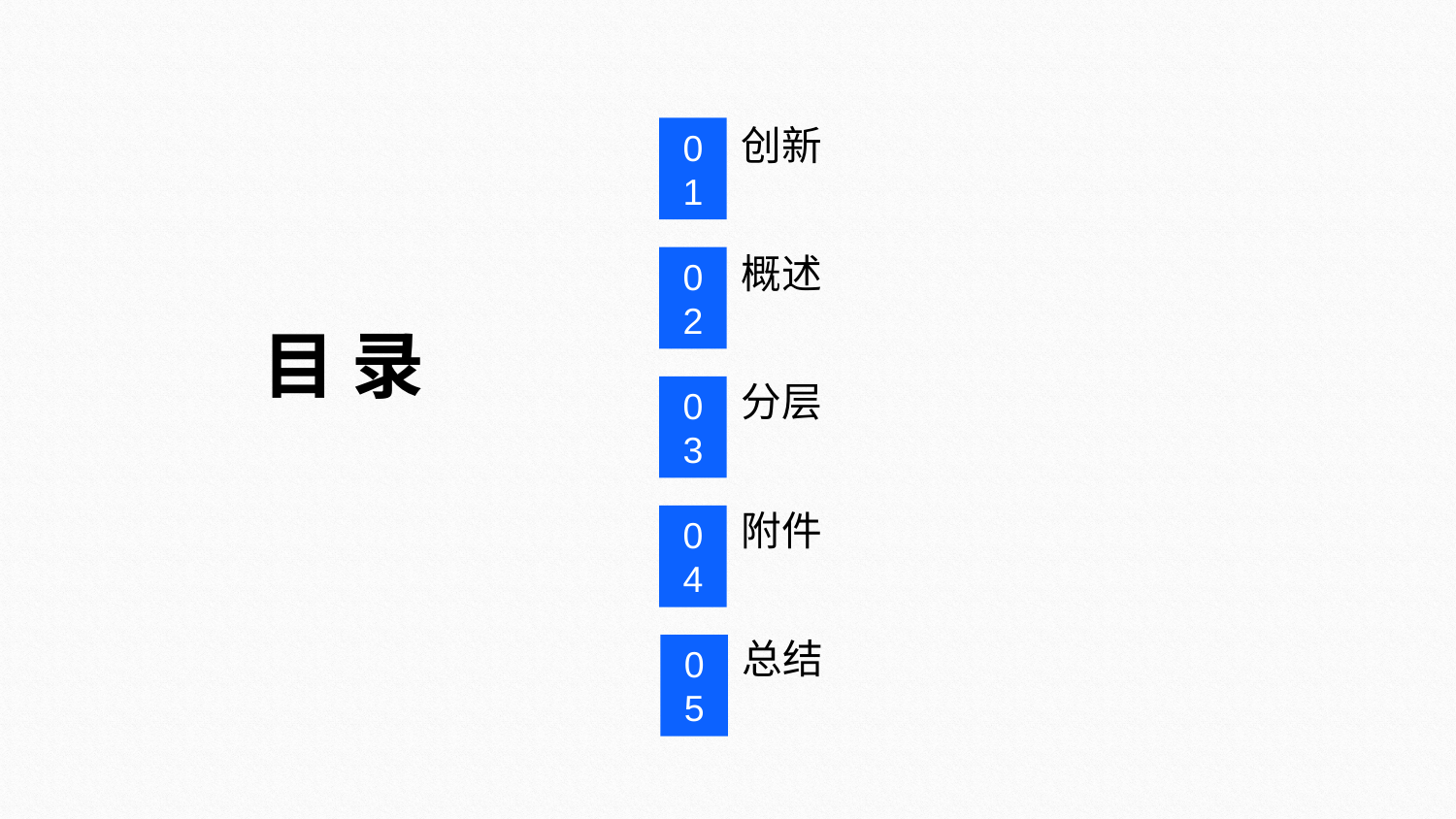

创新
01
概述
02
目 录
分层
03
附件
04
总结
05